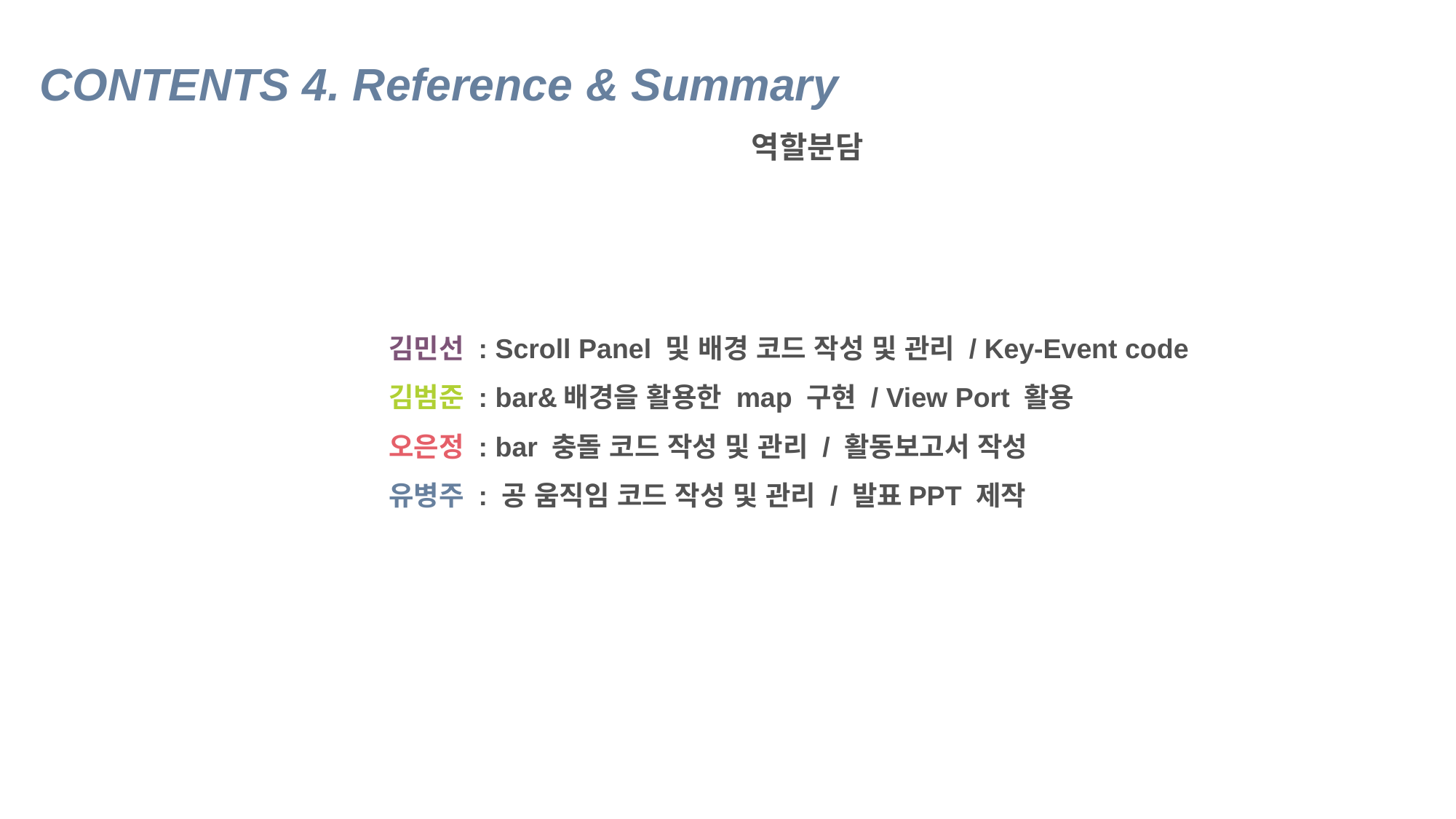

CONTENTS 4. Reference & Summary
역할분담
김민선 : Scroll Panel 및 배경 코드 작성 및 관리 / Key-Event code
김범준 : bar&배경을 활용한 map 구현 / View Port 활용
오은정 : bar 충돌 코드 작성 및 관리 / 활동보고서 작성
유병주 : 공 움직임 코드 작성 및 관리 / 발표PPT 제작
김민선 :
김범준 :
오은정 :